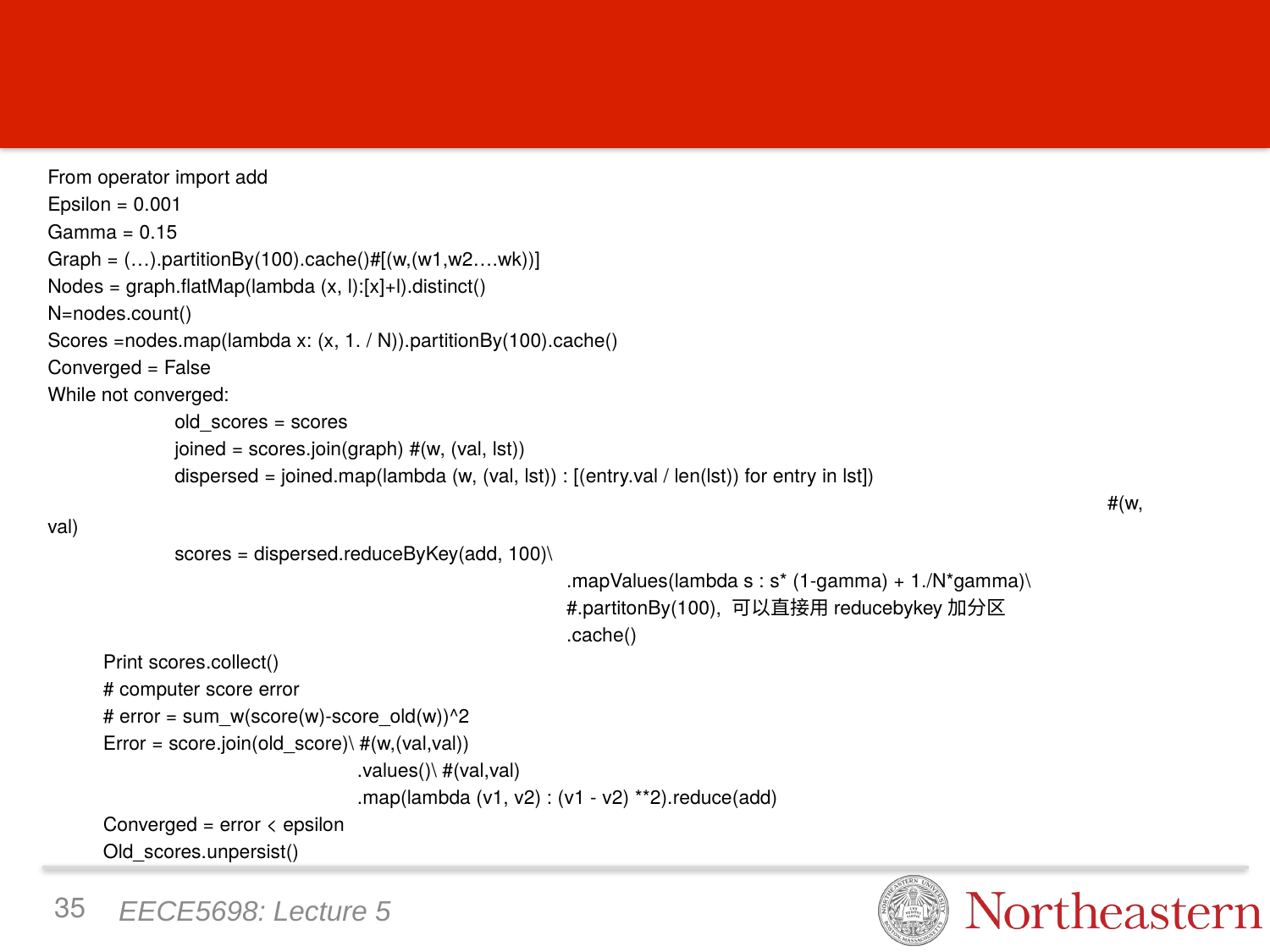

#
From operator import add
Epsilon = 0.001
Gamma = 0.15
Graph = (…).partitionBy(100).cache()#[(w,(w1,w2….wk))]
Nodes = graph.flatMap(lambda (x, l):[x]+l).distinct()
N=nodes.count()
Scores =nodes.map(lambda x: (x, 1. / N)).partitionBy(100).cache()
Converged = False
While not converged:
	old_scores = scores
	joined = scores.join(graph) #(w, (val, lst))
	dispersed = joined.map(lambda (w, (val, lst)) : [(entry.val / len(lst)) for entry in lst])
								        #(w, val)
	scores = dispersed.reduceByKey(add, 100)\
				  .mapValues(lambda s : s* (1-gamma) + 1./N*gamma)\
				  #.partitonBy(100), 可以直接用reducebykey加分区
				  .cache()
Print scores.collect()
# computer score error
# error = sum_w(score(w)-score_old(w))^2
Error = score.join(old_score)\ #(w,(val,val))
		.values()\ #(val,val)
		.map(lambda (v1, v2) : (v1 - v2) **2).reduce(add)
Converged = error < epsilon
Old_scores.unpersist()

35
EECE5698: Lecture 5